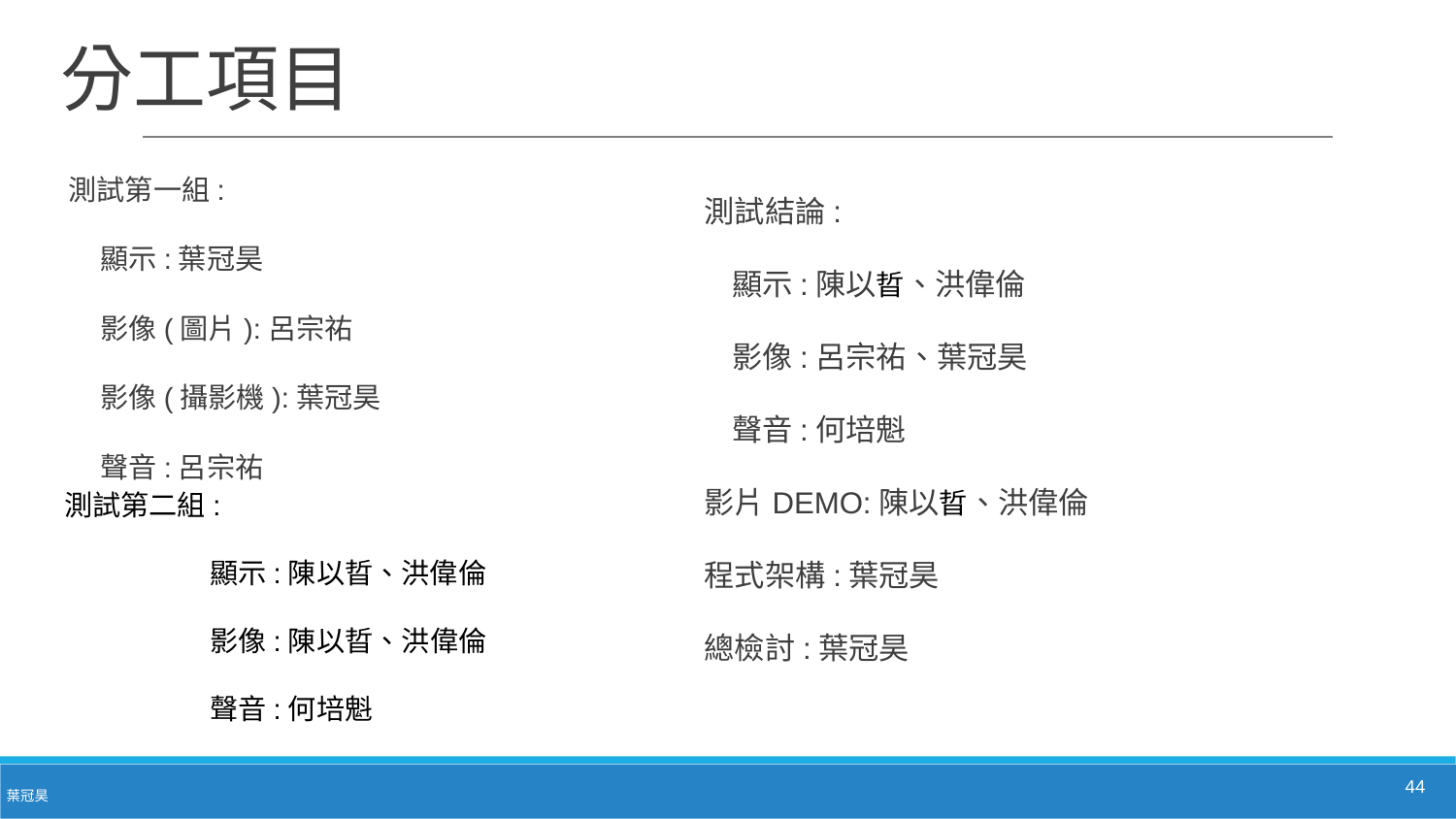

# 分工項目
測試第一組:
    顯示:葉冠昊
    影像(圖片):呂宗祐
    影像(攝影機):葉冠昊
    聲音:呂宗祐
測試結論:
   顯示:陳以晢、洪偉倫
   影像:呂宗祐、葉冠昊
   聲音:何培魁
影片DEMO:陳以晢、洪偉倫
程式架構:葉冠昊
總檢討:葉冠昊

測試第二組:

	顯示:陳以晢、洪偉倫

	影像:陳以晢、洪偉倫

	聲音:何培魁
44
葉冠昊